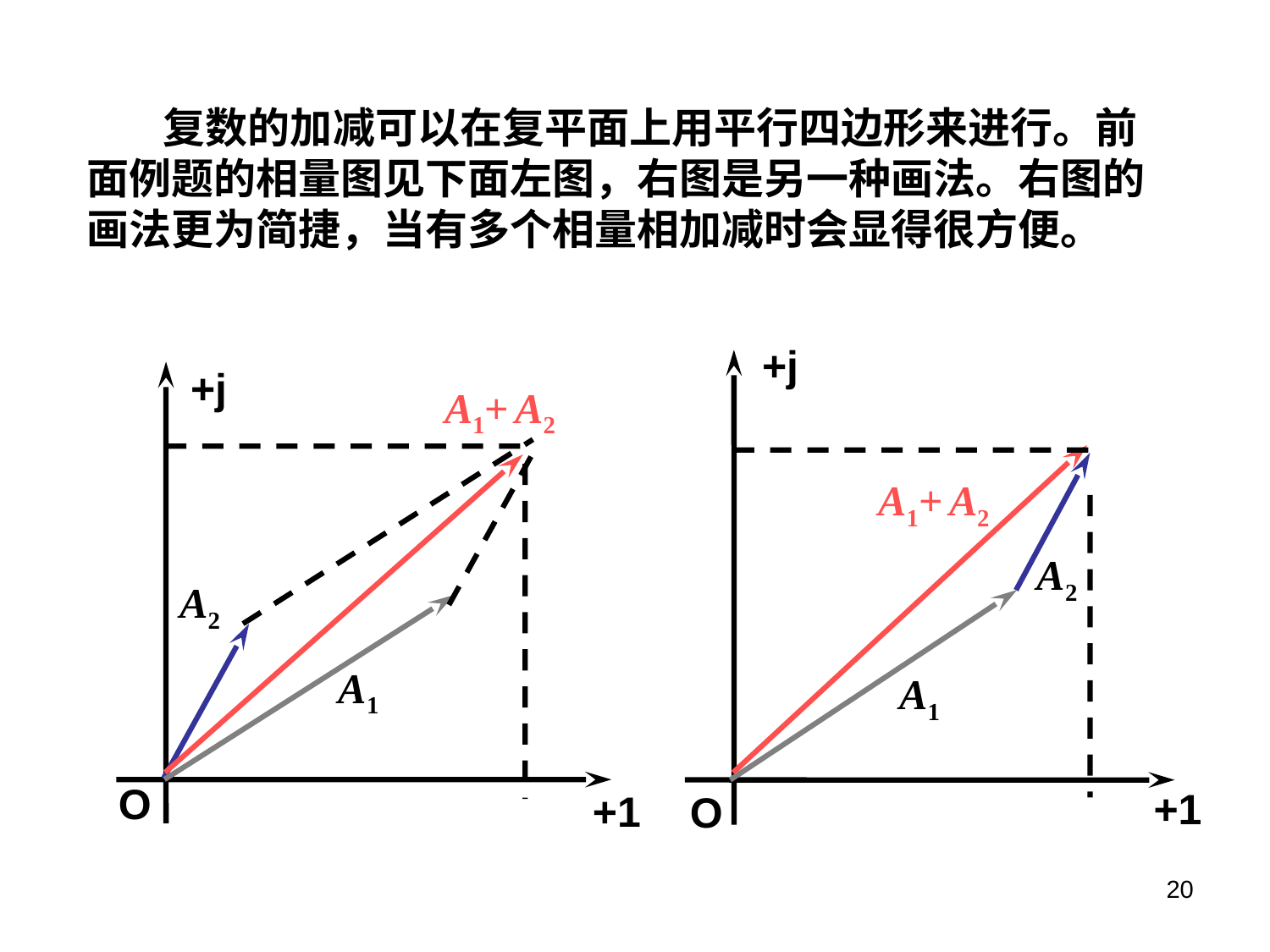

复数的加减可以在复平面上用平行四边形来进行。前面例题的相量图见下面左图，右图是另一种画法。右图的画法更为简捷，当有多个相量相加减时会显得很方便。
+j

A1+ A2
A2
A1
O
+1

+j
A1+ A2
A2
A1
O
+1
20